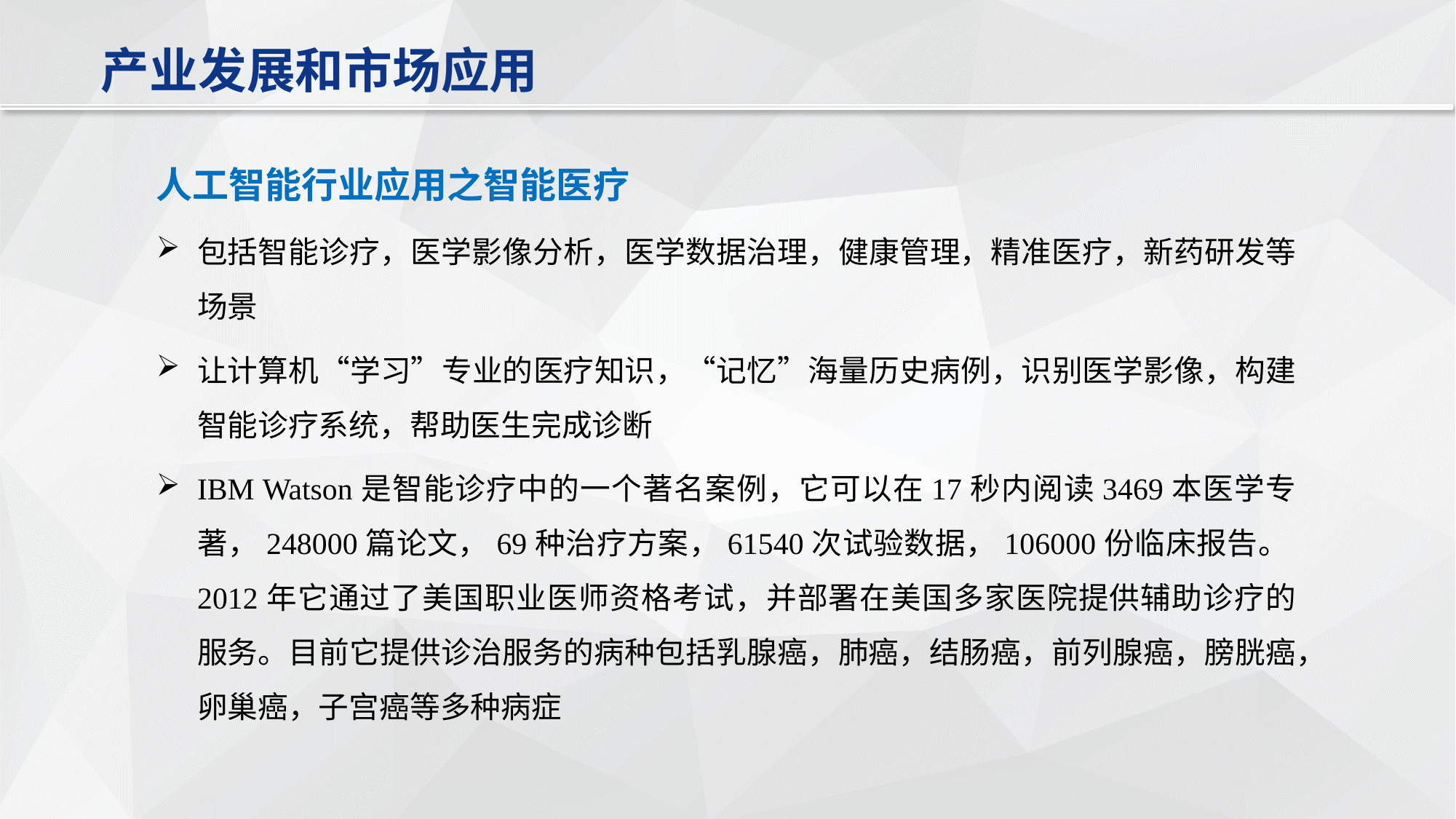

产业发展和市场应用

人工智能行业应用之智能医疗
包括智能诊疗，医学影像分析，医学数据治理，健康管理，精准医疗，新药研发等场景
让计算机“学习”专业的医疗知识，“记忆”海量历史病例，识别医学影像，构建智能诊疗系统，帮助医生完成诊断
IBM Watson是智能诊疗中的一个著名案例，它可以在17秒内阅读3469本医学专著，248000篇论文，69种治疗方案，61540次试验数据，106000份临床报告。2012年它通过了美国职业医师资格考试，并部署在美国多家医院提供辅助诊疗的服务。目前它提供诊治服务的病种包括乳腺癌，肺癌，结肠癌，前列腺癌，膀胱癌，卵巢癌，子宫癌等多种病症
75